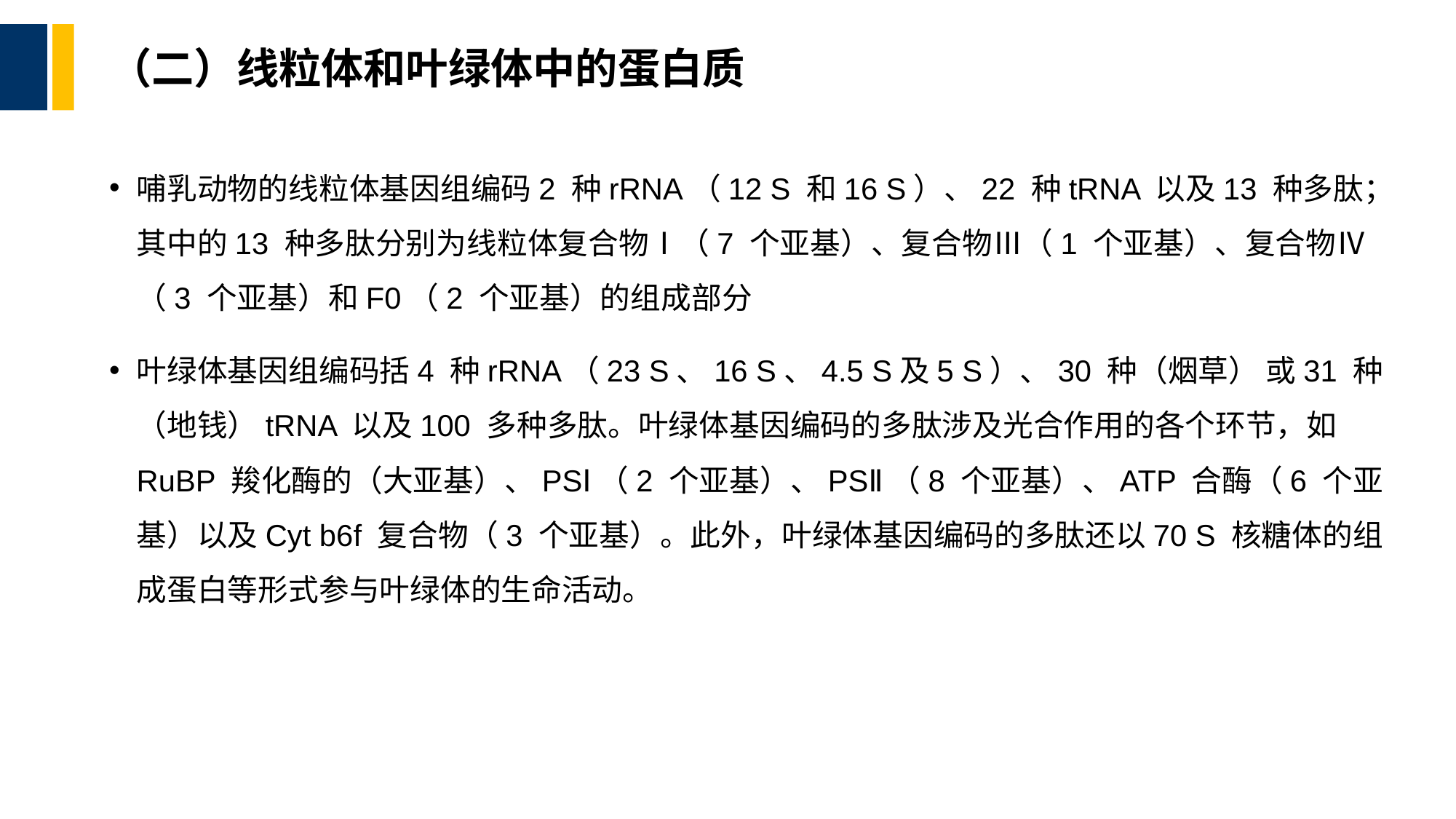

# （二）线粒体和叶绿体中的蛋白质
哺乳动物的线粒体基因组编码2 种rRNA（12 S 和16 S）、22 种tRNA 以及13 种多肽；其中的13 种多肽分别为线粒体复合物Ⅰ（7 个亚基）、复合物Ⅲ（1 个亚基）、复合物Ⅳ（3 个亚基）和F0（2 个亚基）的组成部分
叶绿体基因组编码括4 种rRNA（23 S、16 S、4.5 S及5 S）、30 种（烟草） 或31 种（地钱）tRNA 以及100 多种多肽。叶绿体基因编码的多肽涉及光合作用的各个环节，如RuBP 羧化酶的（大亚基）、PSⅠ（2 个亚基）、PSⅡ（8 个亚基）、ATP 合酶（6 个亚基）以及Cyt b6f 复合物（3 个亚基）。此外，叶绿体基因编码的多肽还以70 S 核糖体的组成蛋白等形式参与叶绿体的生命活动。